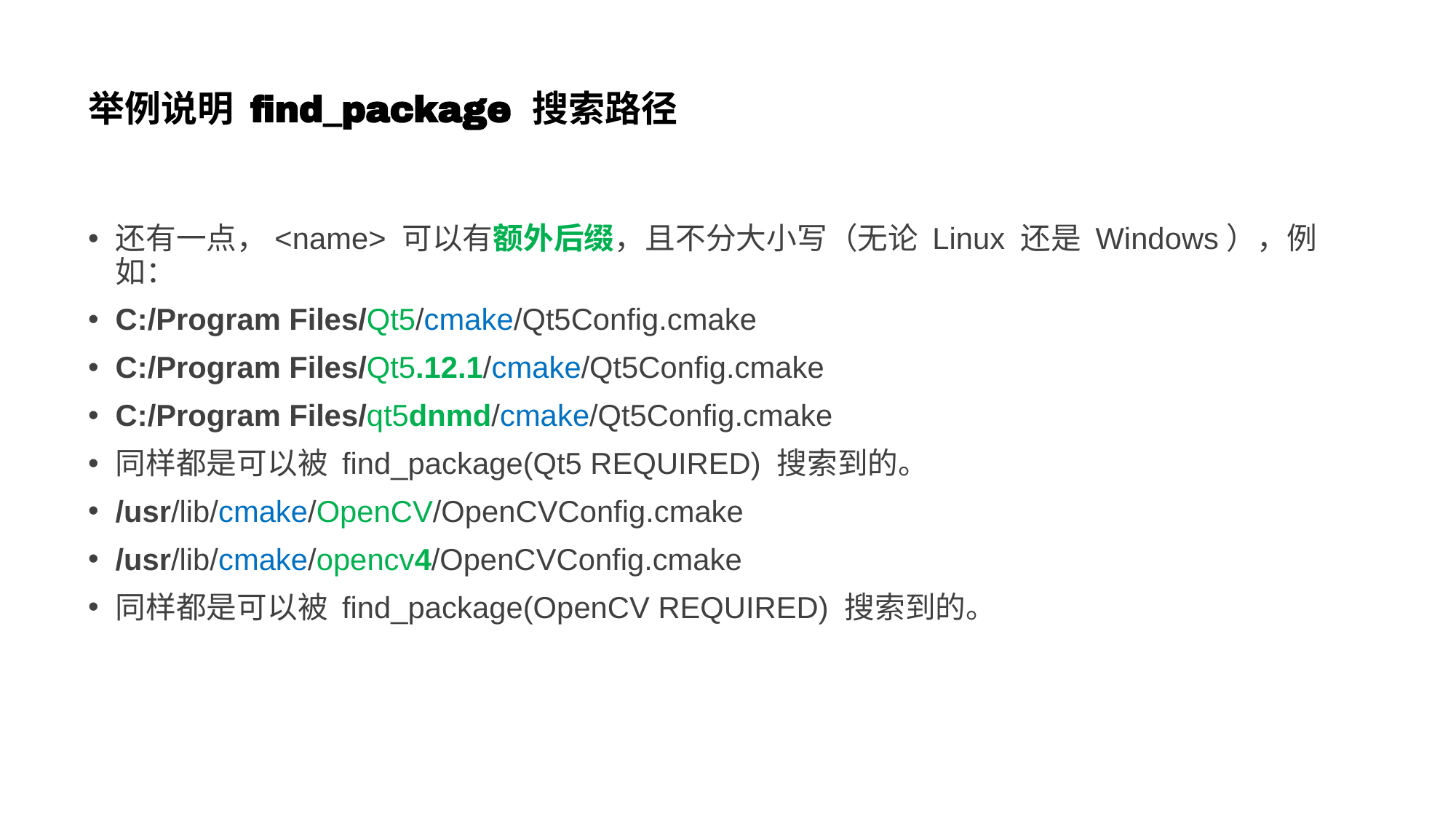

# 举例说明 find_package 搜索路径
还有一点，<name> 可以有额外后缀，且不分大小写（无论 Linux 还是 Windows），例如：
C:/Program Files/Qt5/cmake/Qt5Config.cmake
C:/Program Files/Qt5.12.1/cmake/Qt5Config.cmake
C:/Program Files/qt5dnmd/cmake/Qt5Config.cmake
同样都是可以被 find_package(Qt5 REQUIRED) 搜索到的。
/usr/lib/cmake/OpenCV/OpenCVConfig.cmake
/usr/lib/cmake/opencv4/OpenCVConfig.cmake
同样都是可以被 find_package(OpenCV REQUIRED) 搜索到的。